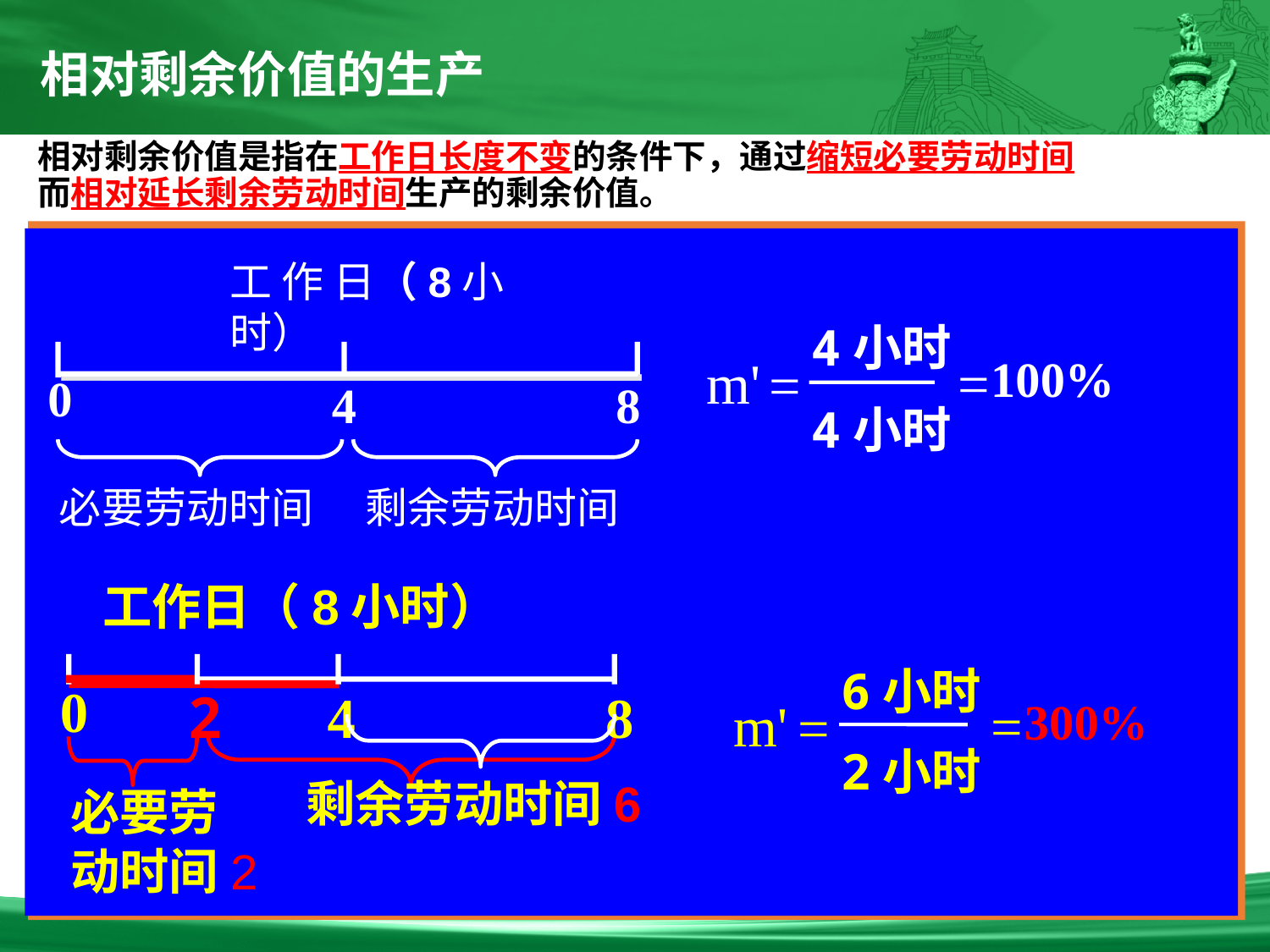

相对剩余价值的生产
# 相对剩余价值是指在工作日长度不变的条件下，通过缩短必要劳动时间而相对延长剩余劳动时间生产的剩余价值。

工 作 日（8小时）

0
4
8

必要劳动时间
剩余劳动时间
4小时
m'
=
 100%
=

4小时
工作日（8小时）

6小时
m'
=
 300%
=

2小时
0
2
4
8

剩余劳动时间6
必要劳动时间2